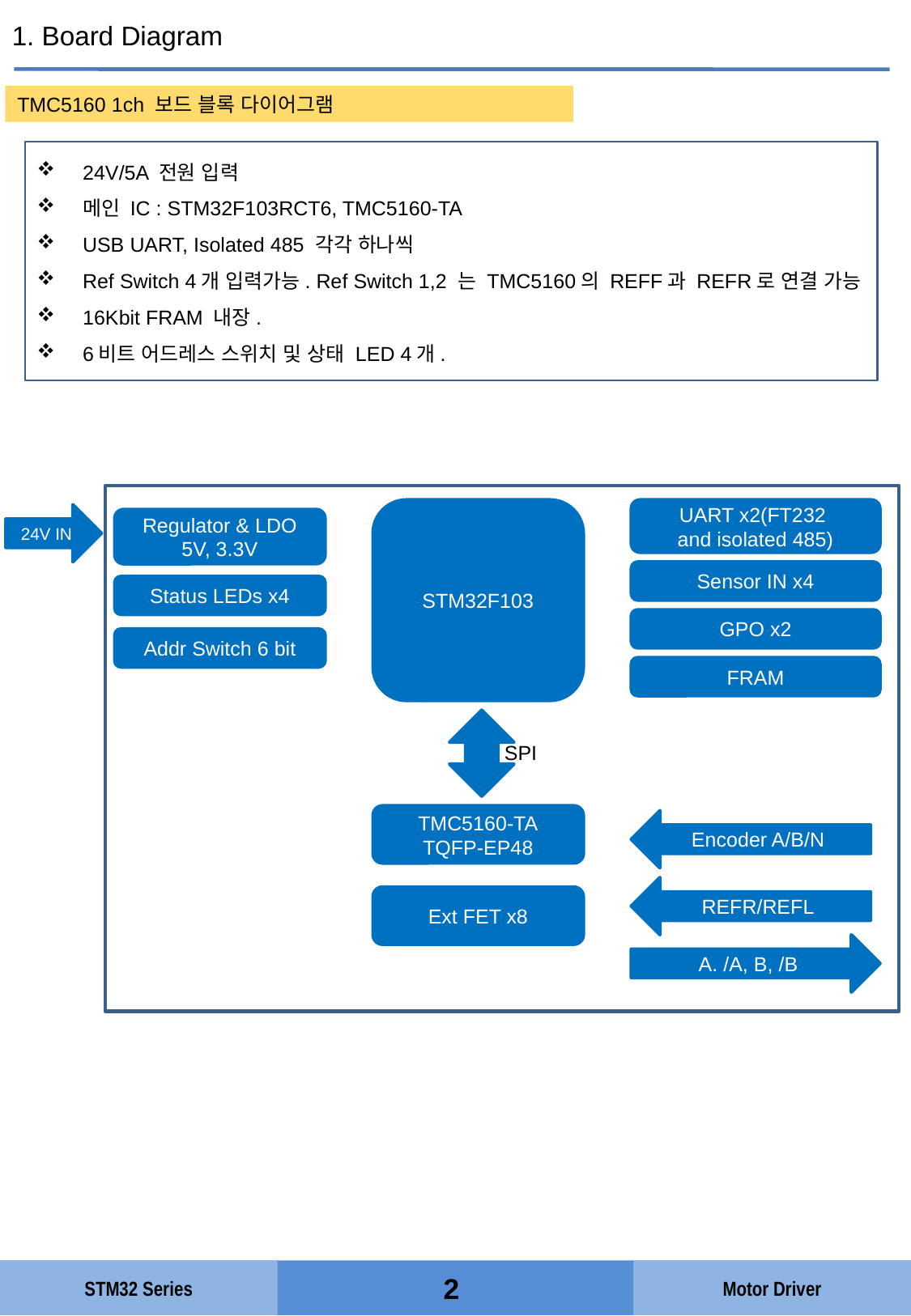

1. Board Diagram
TMC5160 1ch 보드 블록 다이어그램
24V/5A 전원 입력
메인 IC : STM32F103RCT6, TMC5160-TA
USB UART, Isolated 485 각각 하나씩
Ref Switch 4개 입력가능. Ref Switch 1,2 는 TMC5160의 REFF과 REFR로 연결 가능
16Kbit FRAM 내장.
6비트 어드레스 스위치 및 상태 LED 4개.

STM32F103
UART x2(FT232
and isolated 485)
24V IN
Regulator & LDO
5V, 3.3V
Sensor IN x4
Status LEDs x4
GPO x2
Addr Switch 6 bit
FRAM

SPI
TMC5160-TA
TQFP-EP48
Encoder A/B/N
REFR/REFL
Ext FET x8
A. /A, B, /B